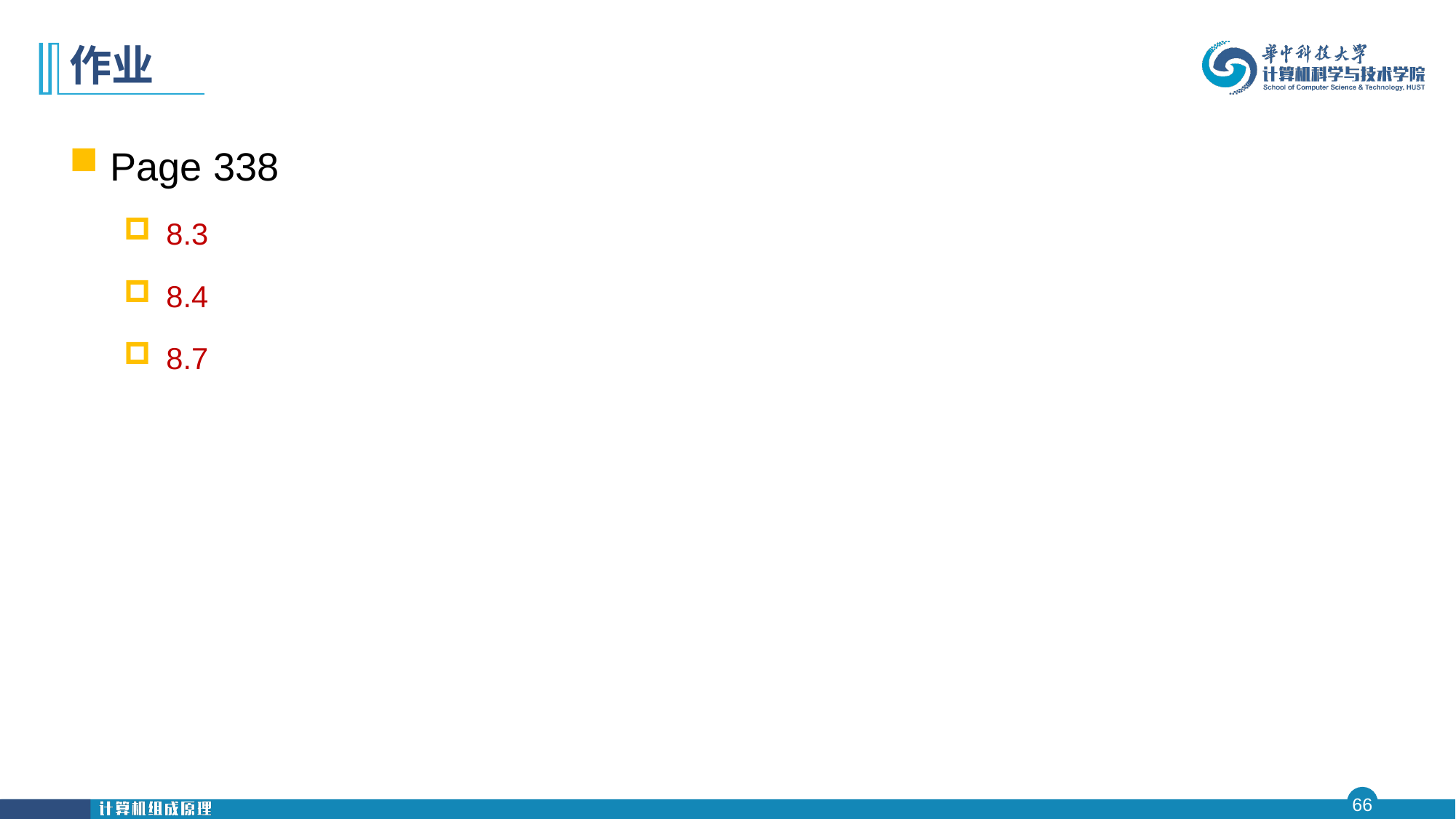

# 作业
Page 338
8.3
8.4
8.7